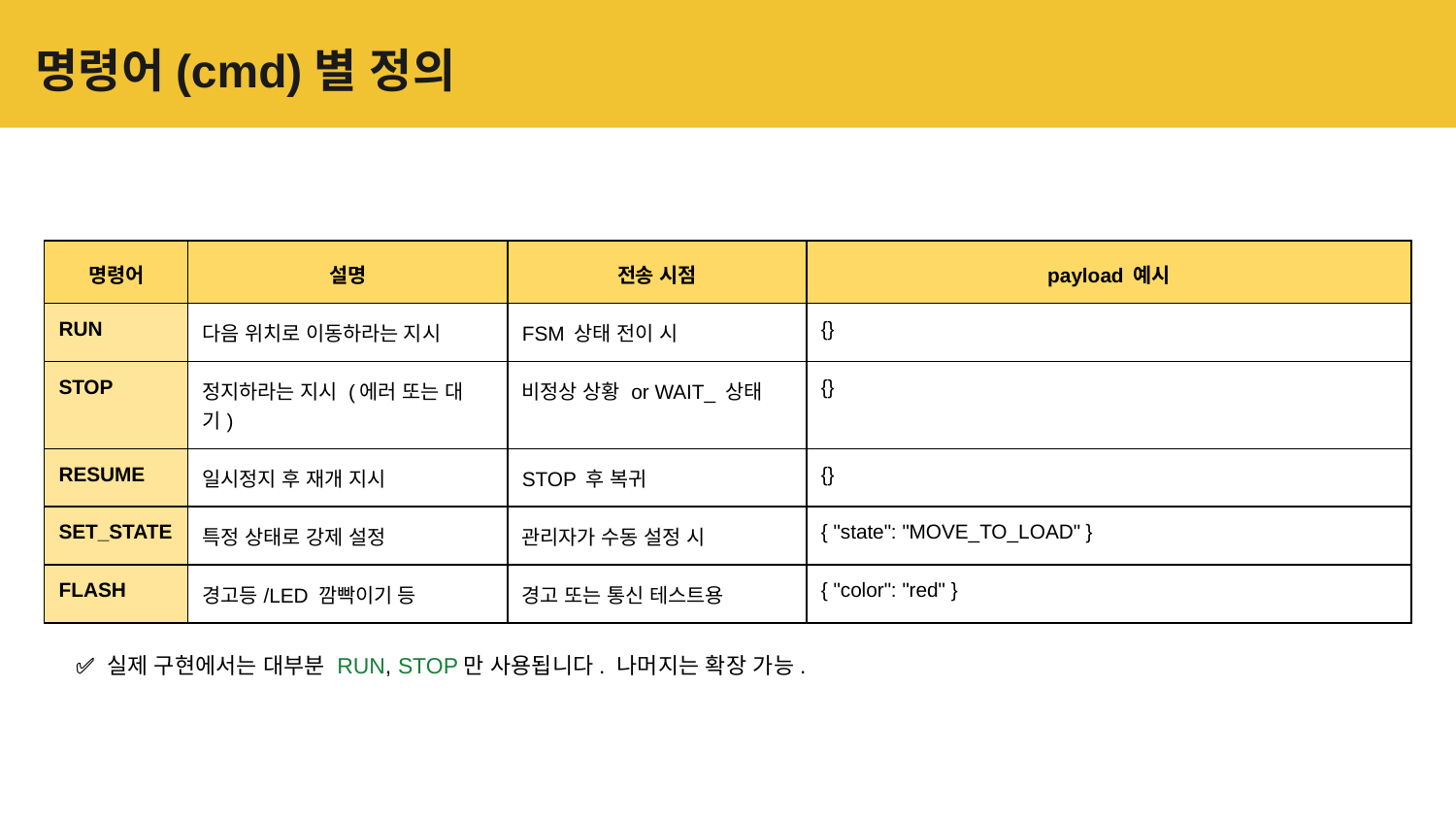

# 명령어(cmd)별 정의
| 명령어 | 설명 | 전송 시점 | payload 예시 |
| --- | --- | --- | --- |
| RUN | 다음 위치로 이동하라는 지시 | FSM 상태 전이 시 | {} |
| STOP | 정지하라는 지시 (에러 또는 대기) | 비정상 상황 or WAIT\_ 상태 | {} |
| RESUME | 일시정지 후 재개 지시 | STOP 후 복귀 | {} |
| SET\_STATE | 특정 상태로 강제 설정 | 관리자가 수동 설정 시 | { "state": "MOVE\_TO\_LOAD" } |
| FLASH | 경고등/LED 깜빡이기 등 | 경고 또는 통신 테스트용 | { "color": "red" } |
✅ 실제 구현에서는 대부분 RUN, STOP만 사용됩니다. 나머지는 확장 가능.